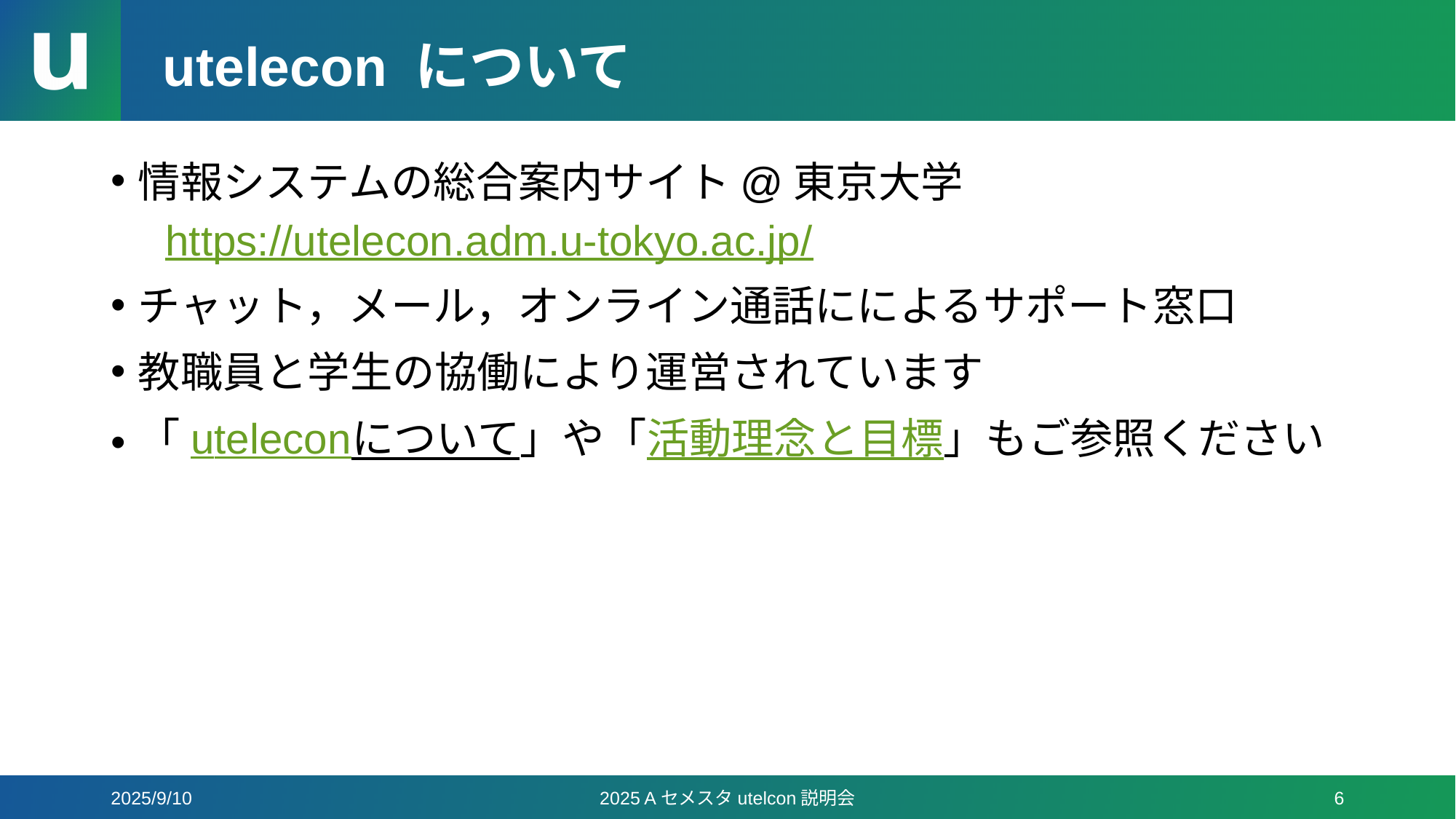

# utelecon について
情報システムの総合案内サイト@東京大学
https://utelecon.adm.u-tokyo.ac.jp/
チャット，メール，オンライン通話にによるサポート窓口
教職員と学生の協働により運営されています
「uteleconについて」や「活動理念と目標」もご参照ください
2025/9/10
2025 Aセメスタutelcon説明会
6